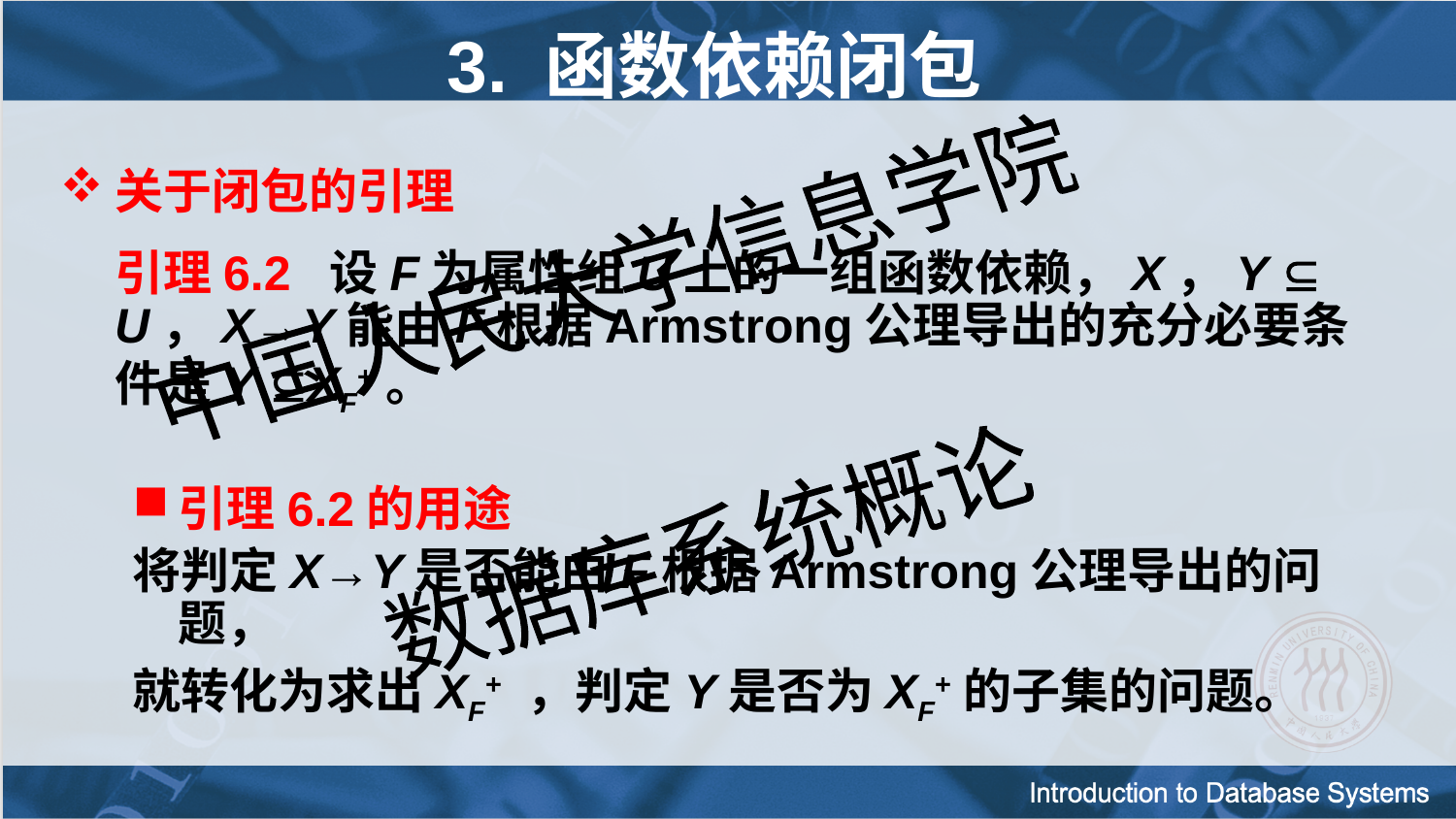

# 3. 函数依赖闭包
关于闭包的引理
	引理6.2  设F为属性组U上的一组函数依赖，X，Y ⊆ U，X→Y能由F根据Armstrong公理导出的充分必要条件是Y ⊆XF+。

引理6.2的用途
将判定X→Y是否能由F根据Armstrong公理导出的问题，
就转化为求出XF+ ，判定Y是否为XF+的子集的问题。